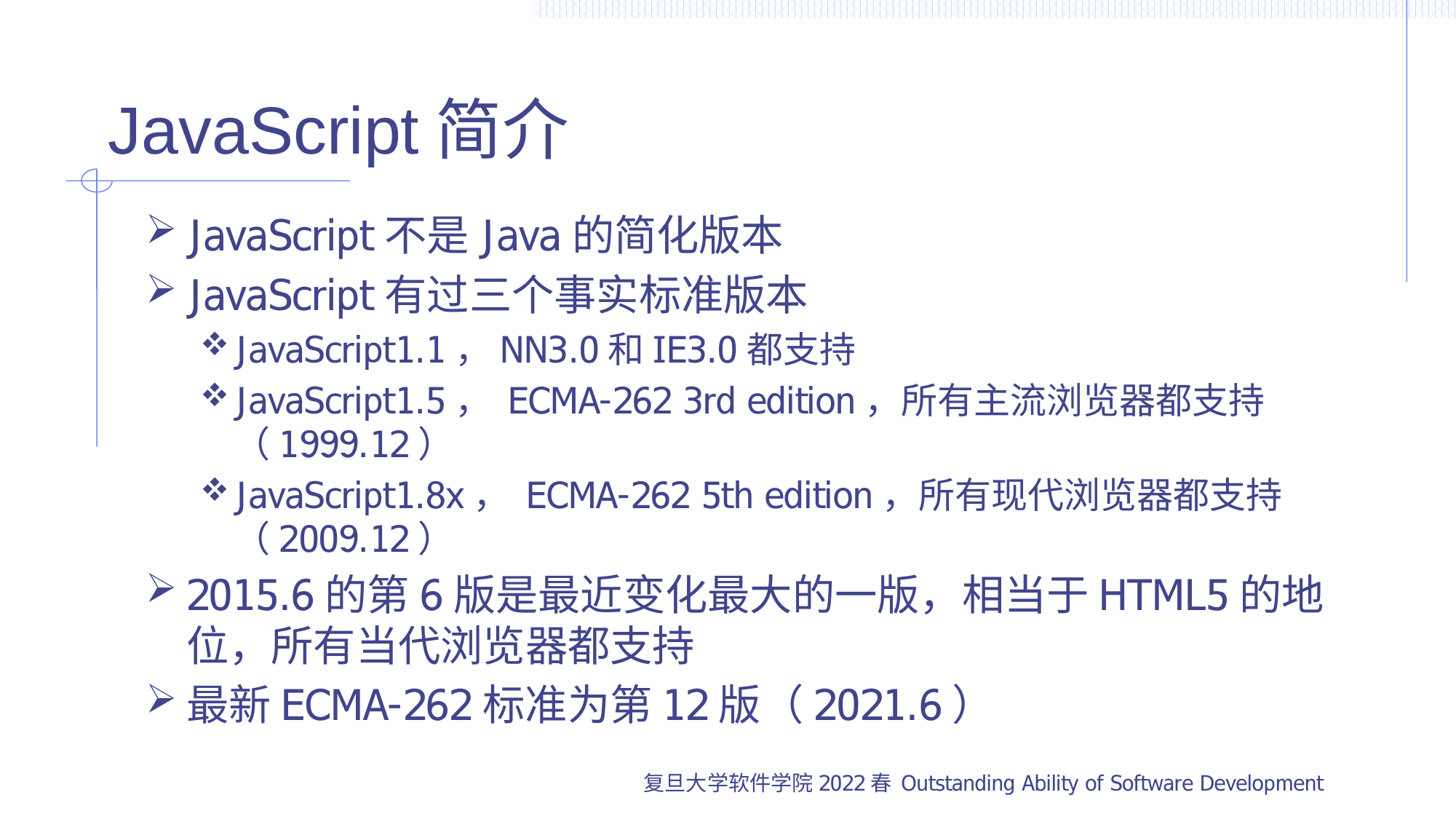

# JavaScript简介
JavaScript不是Java的简化版本
JavaScript有过三个事实标准版本
JavaScript1.1，NN3.0和IE3.0都支持
JavaScript1.5， ECMA-262 3rd edition，所有主流浏览器都支持（1999.12）
JavaScript1.8x， ECMA-262 5th edition，所有现代浏览器都支持（2009.12）
2015.6的第6版是最近变化最大的一版，相当于HTML5的地位，所有当代浏览器都支持
最新ECMA-262标准为第12版（2021.6）